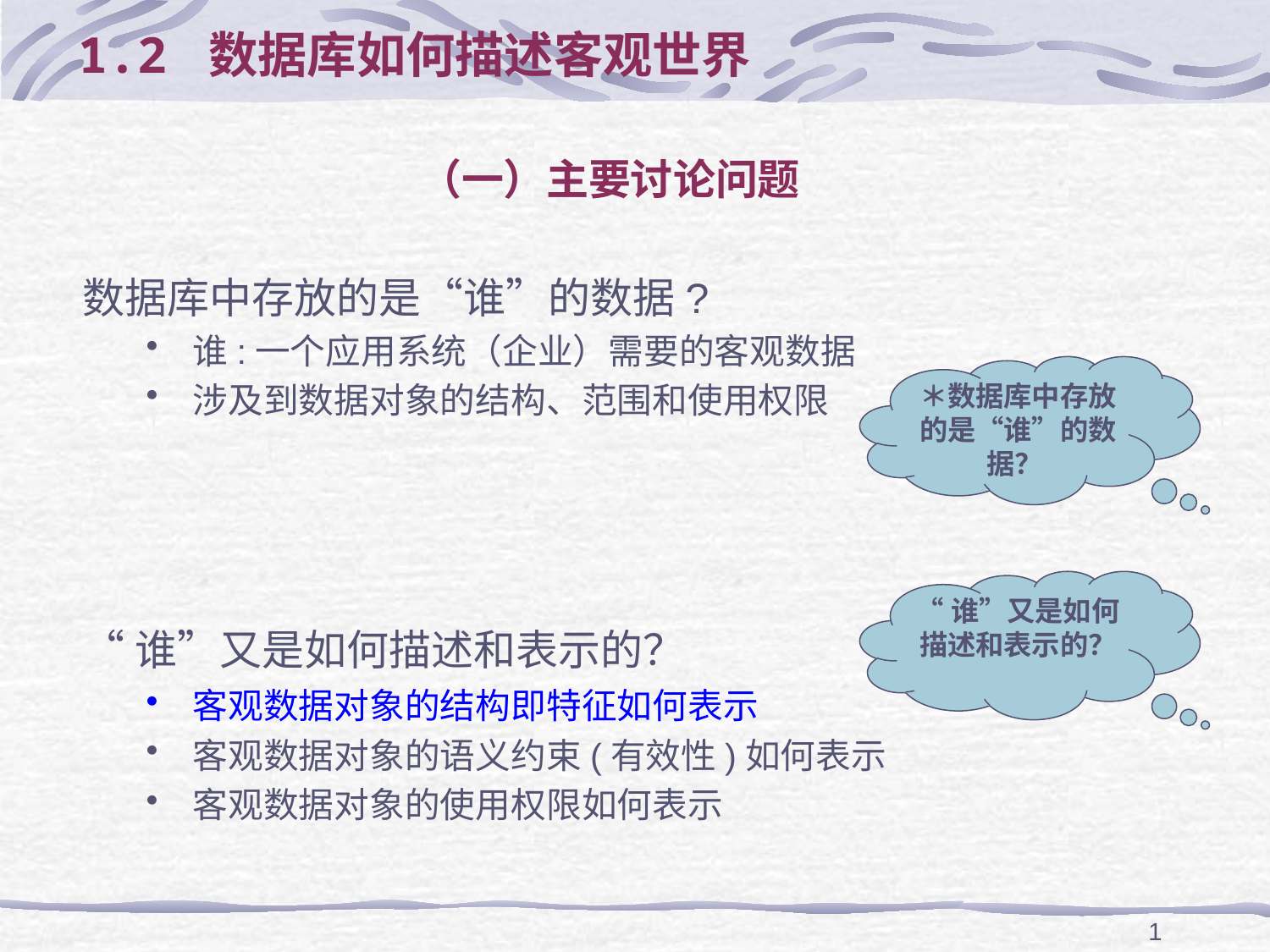

# 1.2 数据库如何描述客观世界
（一）主要讨论问题

数据库中存放的是“谁”的数据?
谁:一个应用系统（企业）需要的客观数据
涉及到数据对象的结构、范围和使用权限

“谁”又是如何描述和表示的？
客观数据对象的结构即特征如何表示
客观数据对象的语义约束(有效性)如何表示
客观数据对象的使用权限如何表示

＊数据库中存放的是“谁”的数据？
“谁”又是如何描述和表示的？
1